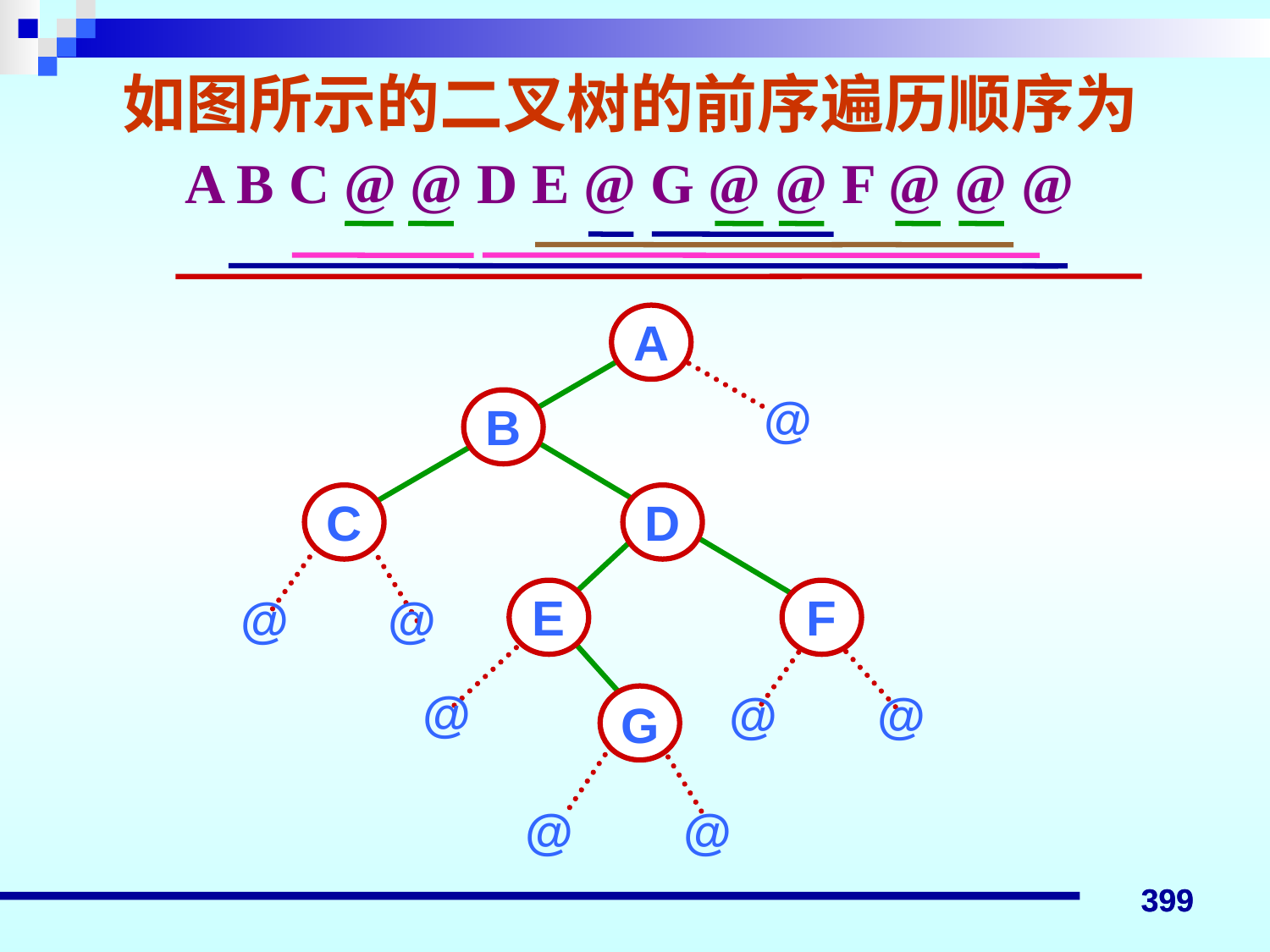

如图所示的二叉树的前序遍历顺序为
A B C @ @ D E @ G @ @ F @ @ @

A

@

B

C

D

E

F
@
@

@
@
@

G

@
@
399
399